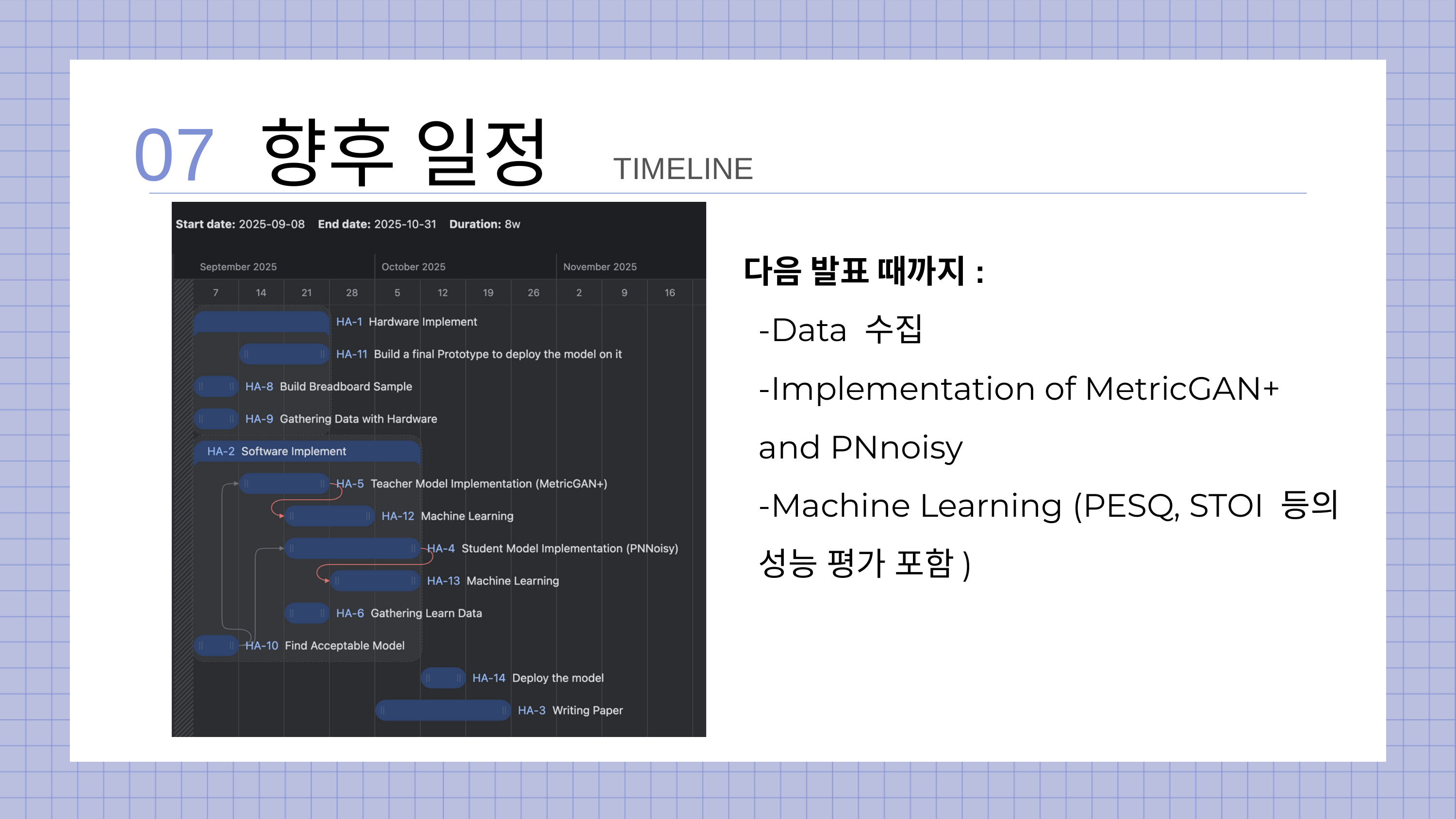

향후 일정
07
TIMELINE

다음 발표 때까지:
-Data 수집
-Implementation of MetricGAN+ and PNnoisy
-Machine Learning (PESQ, STOI 등의 성능 평가 포함)